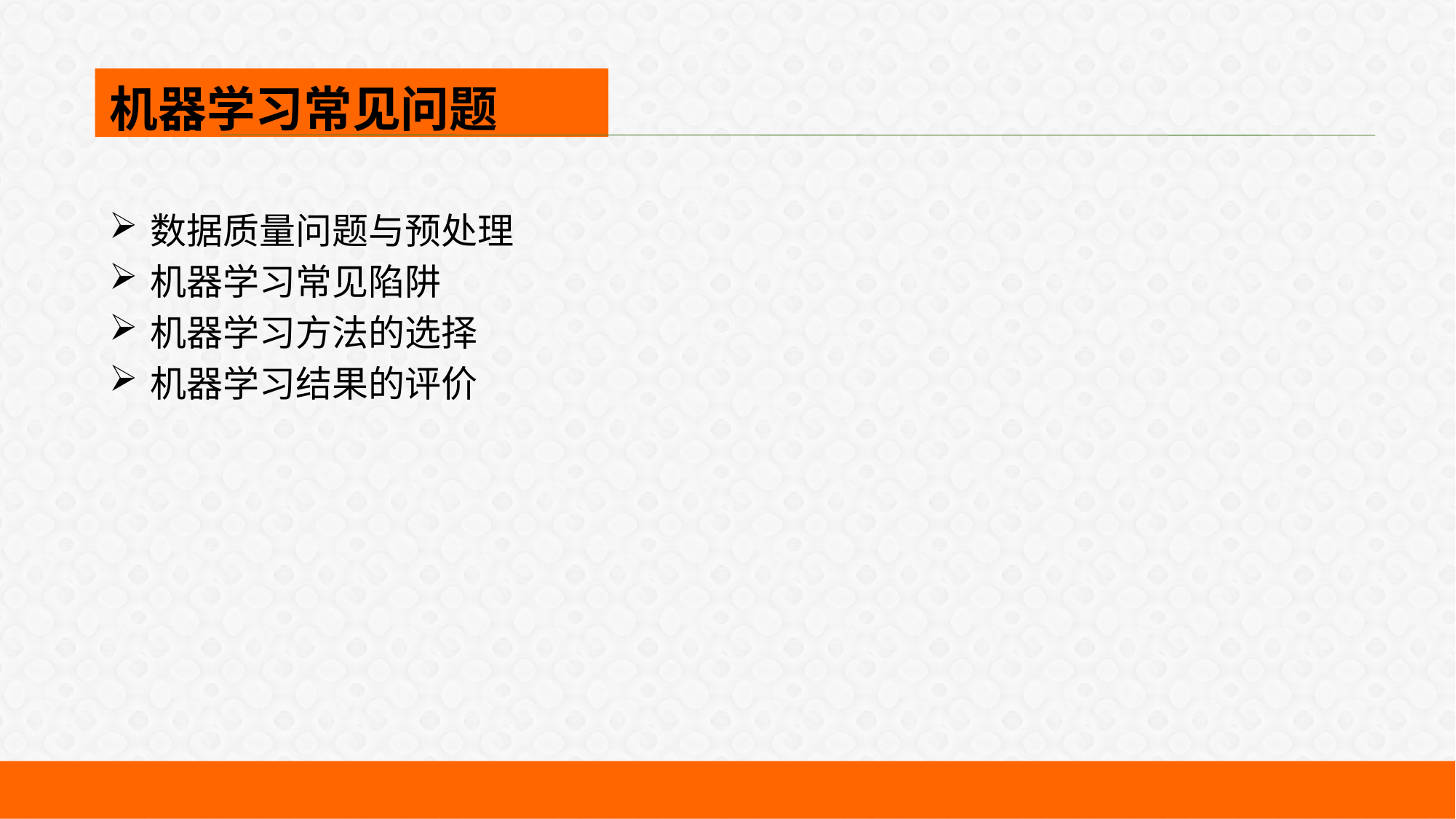

机器学习常见问题
数据质量问题与预处理
机器学习常见陷阱
机器学习方法的选择
机器学习结果的评价